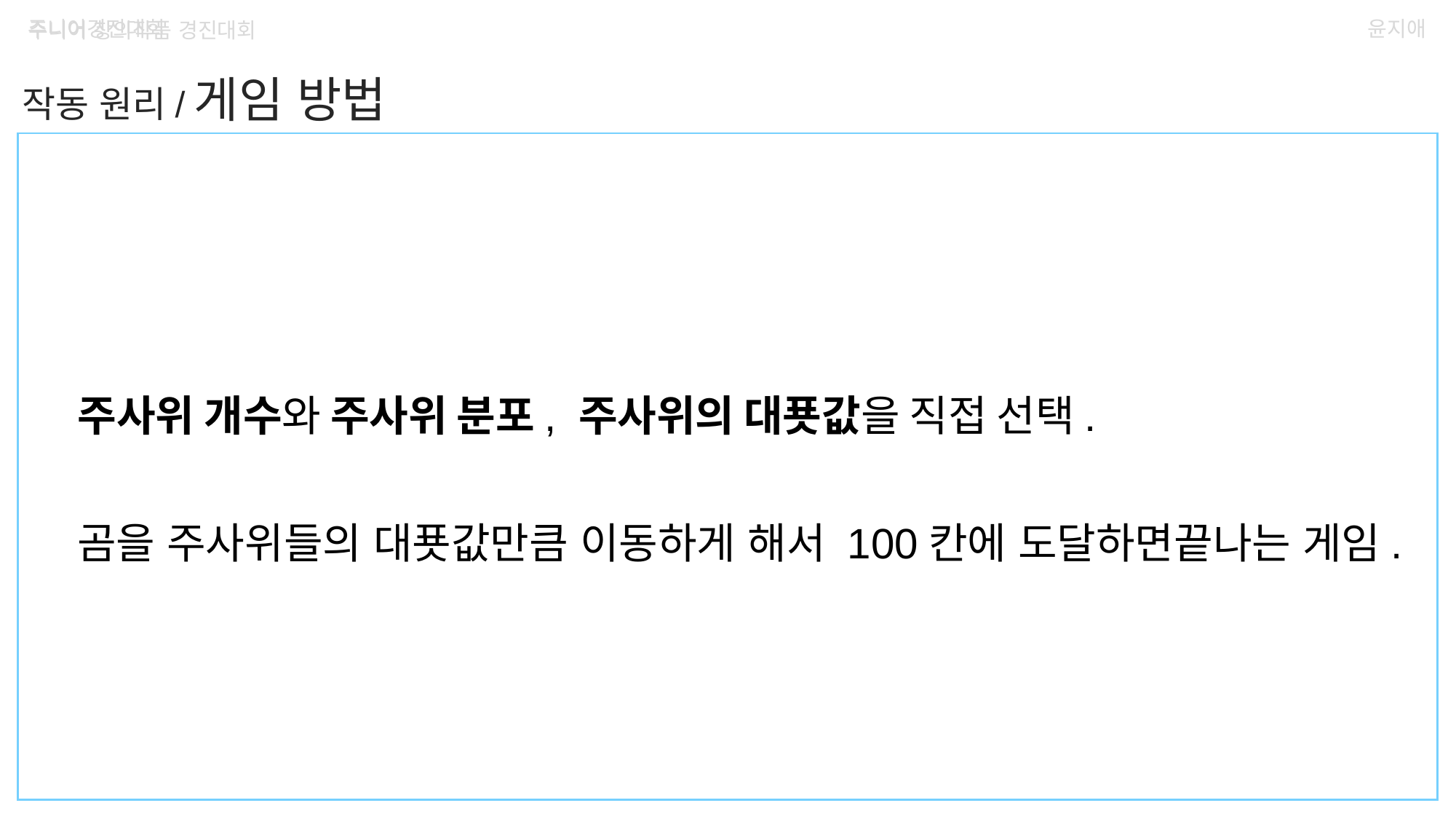

주니어경진대회
윤지애
주니어 창의작품 경진대회
작동 원리/게임 방법

  주사위 개수와 주사위 분포, 주사위의 대푯값을 직접 선택.
  곰을 주사위들의 대푯값만큼 이동하게 해서 100칸에 도달하면끝나는 게임.